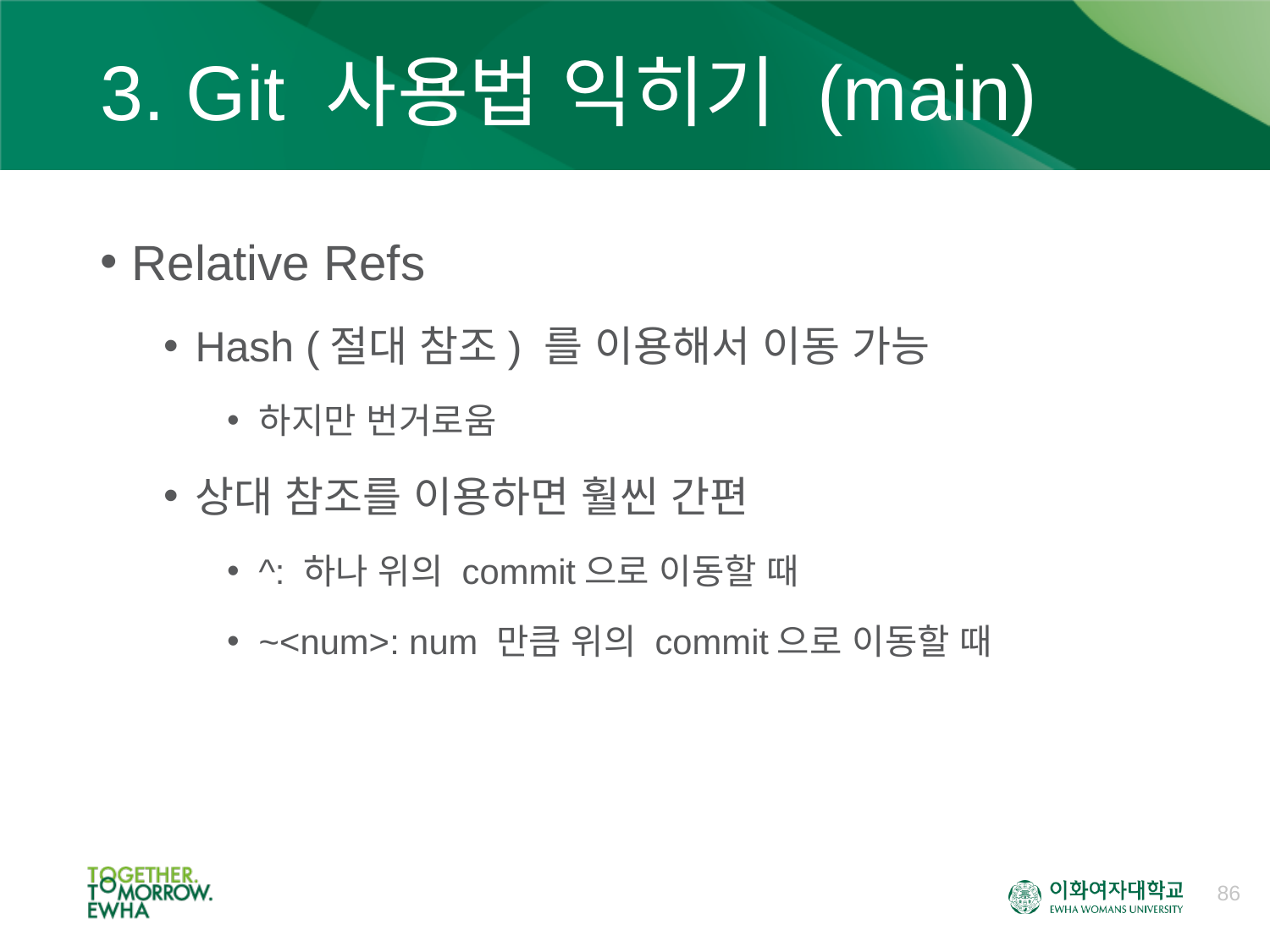

# 3. Git 사용법 익히기 (main)
Relative Refs
Hash (절대 참조) 를 이용해서 이동 가능
하지만 번거로움
상대 참조를 이용하면 훨씬 간편
^: 하나 위의 commit으로 이동할 때
~<num>: num 만큼 위의 commit으로 이동할 때
86